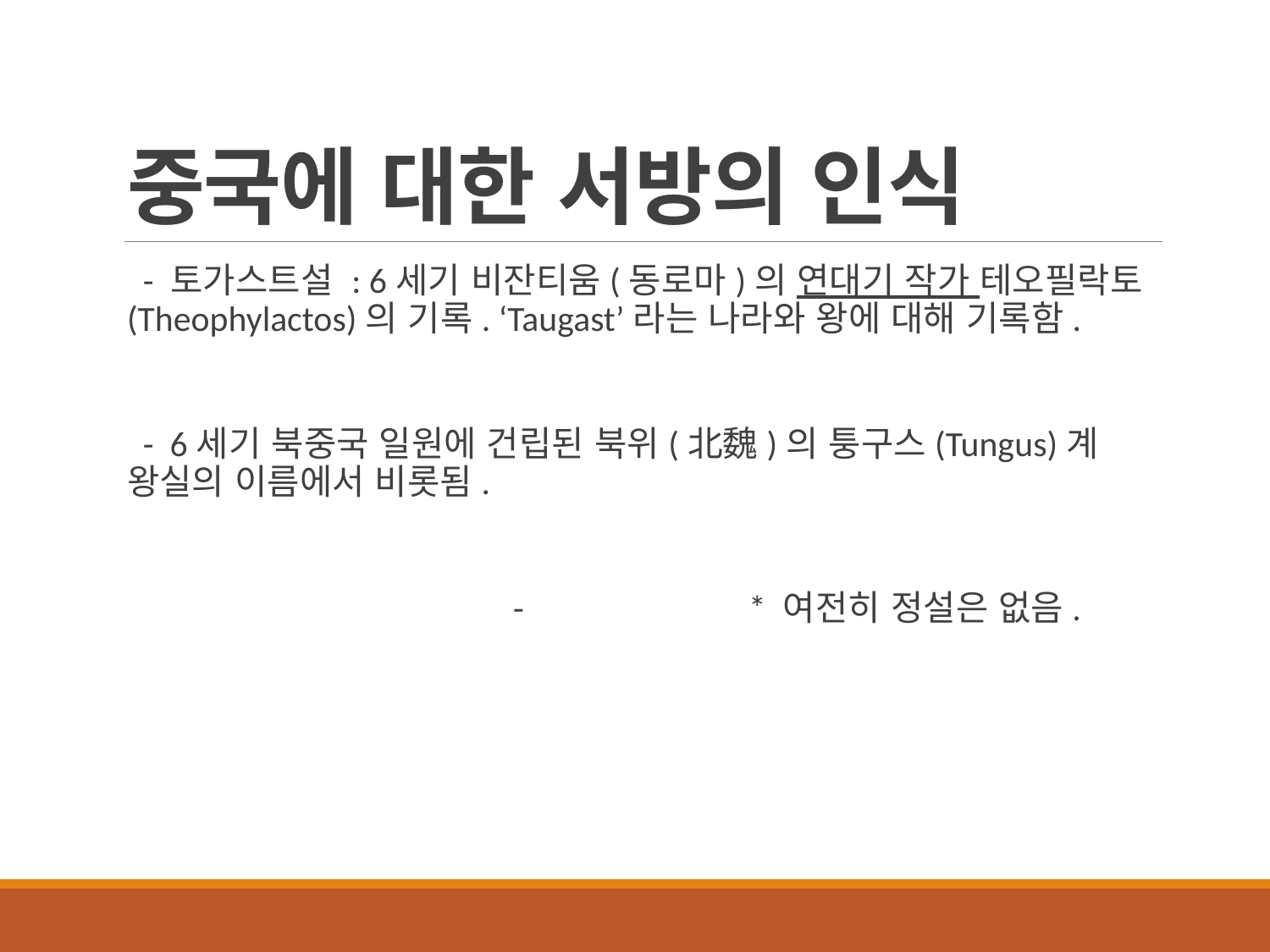

# 중국에 대한 서방의 인식
  - 토가스트설 : 6세기 비잔티움(동로마)의 연대기 작가 테오필락토(Theophylactos)의 기록. ‘Taugast’라는 나라와 왕에 대해 기록함.

  -  6세기 북중국 일원에 건립된 북위(北魏)의 퉁구스(Tungus)계 왕실의 이름에서 비롯됨.

                                                -                            * 여전히 정설은 없음.